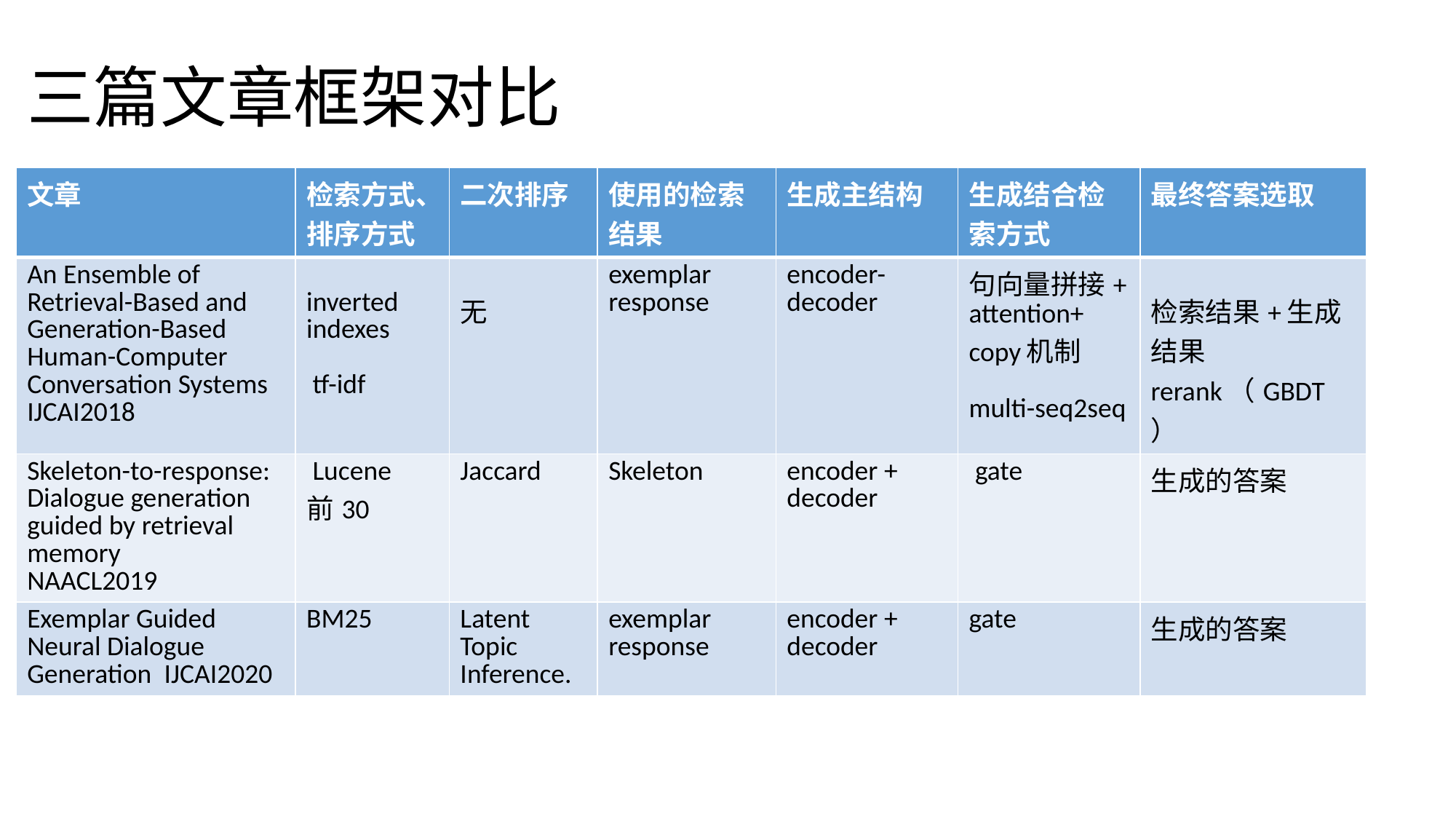

# 三篇文章框架对比
| 文章 | 检索方式、排序方式 | 二次排序 | 使用的检索结果 | 生成主结构 | 生成结合检索方式 | 最终答案选取 |
| --- | --- | --- | --- | --- | --- | --- |
| An Ensemble of Retrieval-Based and Generation-Based Human-Computer Conversation Systems IJCAI2018 | inverted indexes tf-idf | 无 | exemplar response | encoder-decoder | 句向量拼接+ attention+ copy机制 multi-seq2seq | 检索结果+生成结果 rerank（GBDT） |
| Skeleton-to-response: Dialogue generation guided by retrieval memory NAACL2019 | Lucene 前30 | Jaccard | Skeleton | encoder + decoder | gate | 生成的答案 |
| Exemplar Guided Neural Dialogue Generation IJCAI2020 | BM25 | Latent Topic Inference. | exemplar response | encoder + decoder | gate | 生成的答案 |